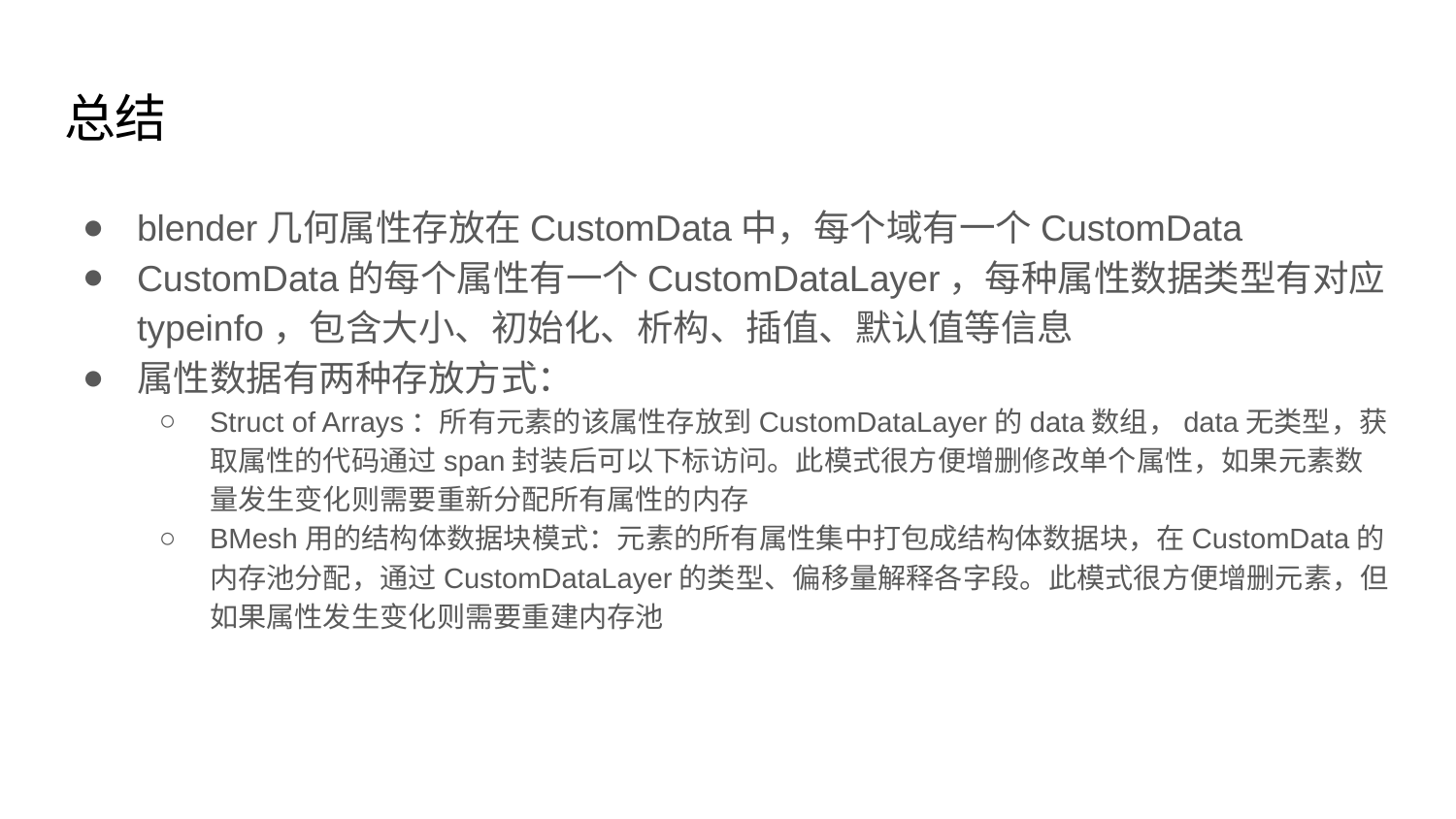

# 总结
blender几何属性存放在CustomData中，每个域有一个CustomData
CustomData的每个属性有一个CustomDataLayer，每种属性数据类型有对应typeinfo，包含大小、初始化、析构、插值、默认值等信息
属性数据有两种存放方式：
Struct of Arrays：所有元素的该属性存放到CustomDataLayer的data数组，data无类型，获取属性的代码通过span封装后可以下标访问。此模式很方便增删修改单个属性，如果元素数量发生变化则需要重新分配所有属性的内存
BMesh用的结构体数据块模式：元素的所有属性集中打包成结构体数据块，在CustomData的内存池分配，通过CustomDataLayer的类型、偏移量解释各字段。此模式很方便增删元素，但如果属性发生变化则需要重建内存池